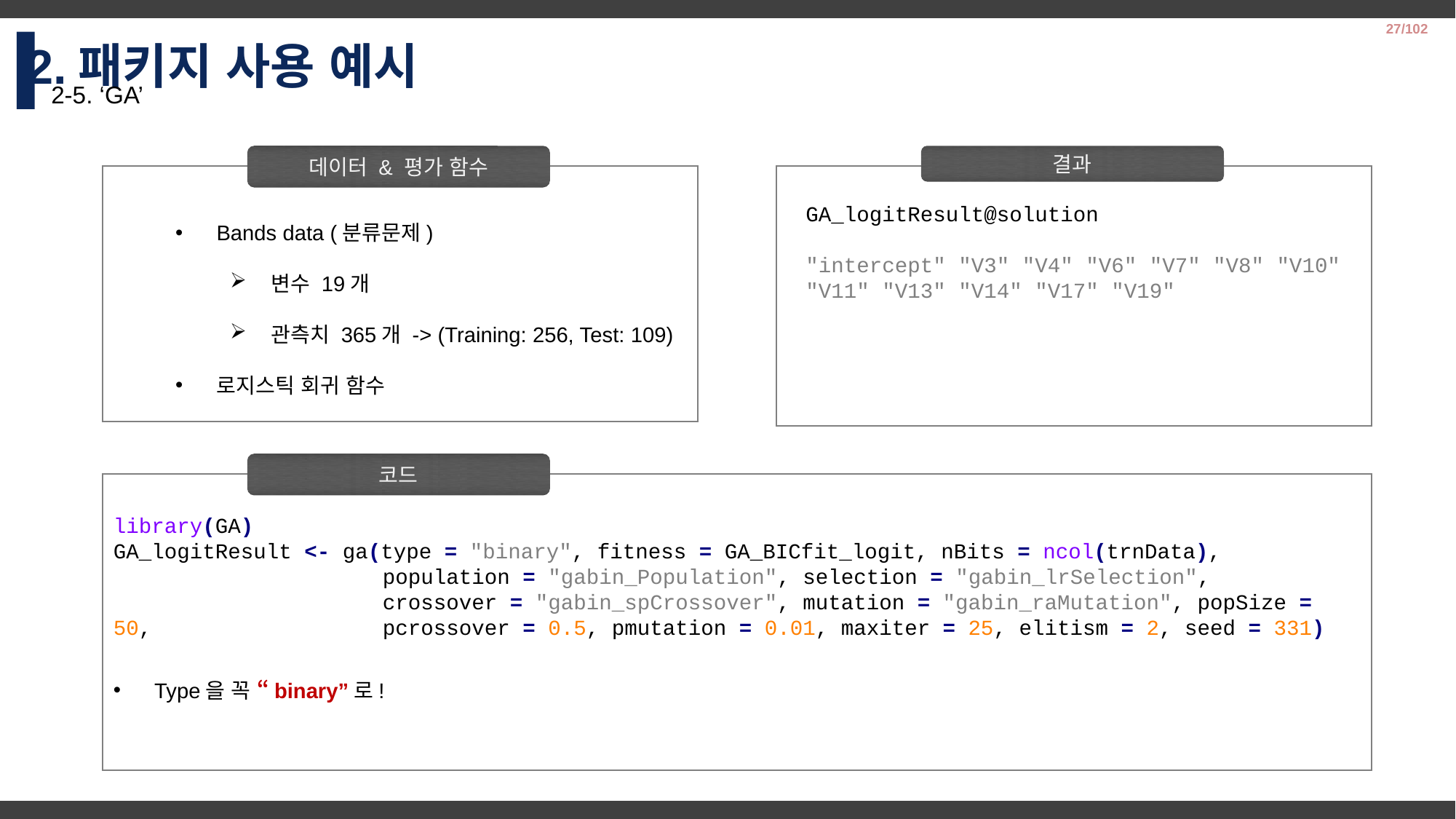

2.패키지 사용 예시
27/102

2-5. ‘GA’
데이터 & 평가 함수
결과

Bands data (분류문제)
변수 19개
관측치 365개 -> (Training: 256, Test: 109)
로지스틱 회귀 함수
GA_logitResult@solution

"intercept" "V3" "V4" "V6" "V7" "V8" "V10" "V11" "V13" "V14" "V17" "V19"
코드

library(GA)
GA_logitResult <- ga(type = "binary", fitness = GA_BICfit_logit, nBits = ncol(trnData),
		    population = "gabin_Population", selection = "gabin_lrSelection",
		    crossover = "gabin_spCrossover", mutation = "gabin_raMutation", popSize = 50, 		    pcrossover = 0.5, pmutation = 0.01, maxiter = 25, elitism = 2, seed = 331)
Type을 꼭 “binary”로!
2014-2 Business Logistics Team Project